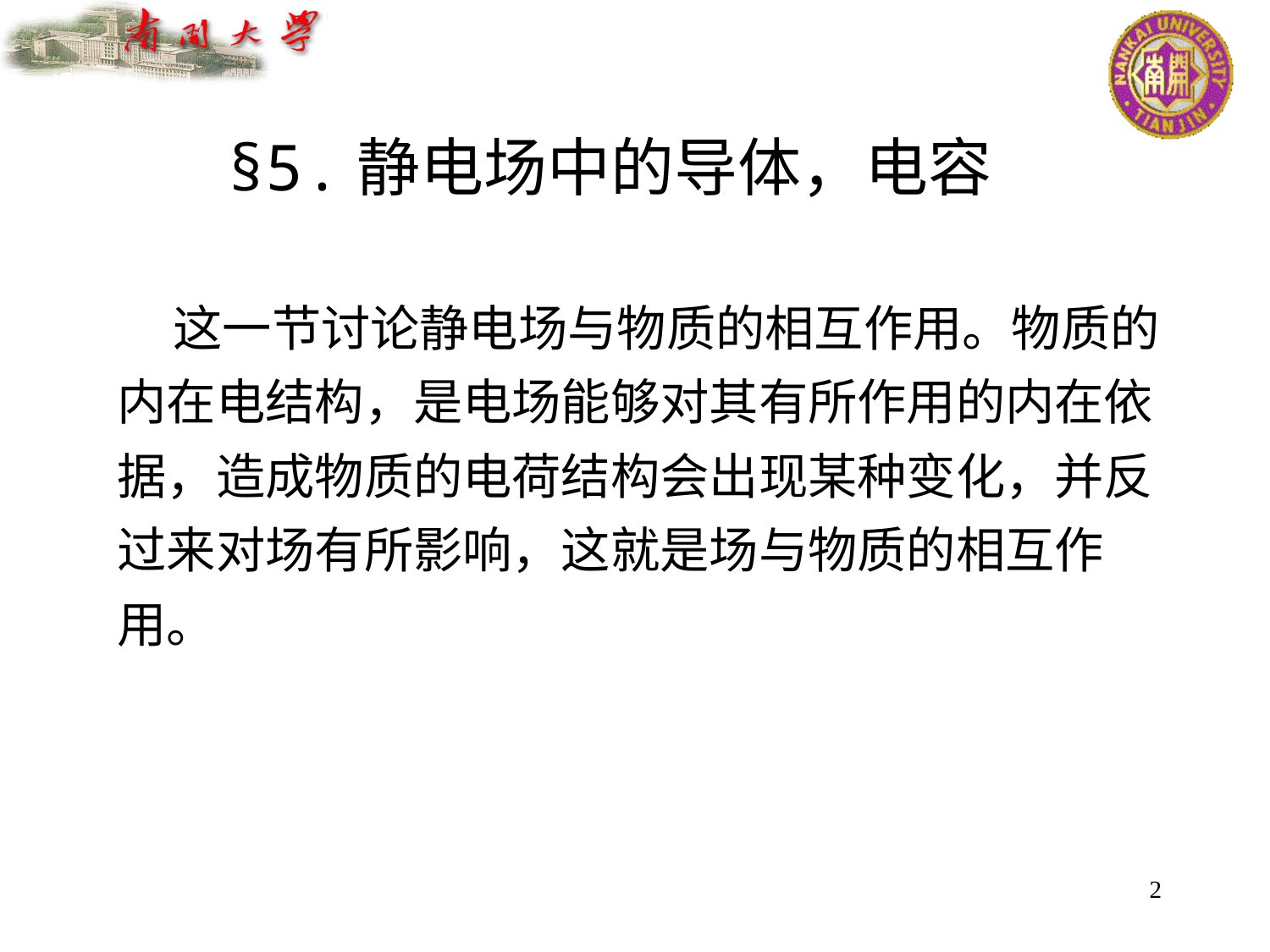

§5.静电场中的导体，电容
    这一节讨论静电场与物质的相互作用。物质的内在电结构，是电场能够对其有所作用的内在依据，造成物质的电荷结构会出现某种变化，并反过来对场有所影响，这就是场与物质的相互作用。

2